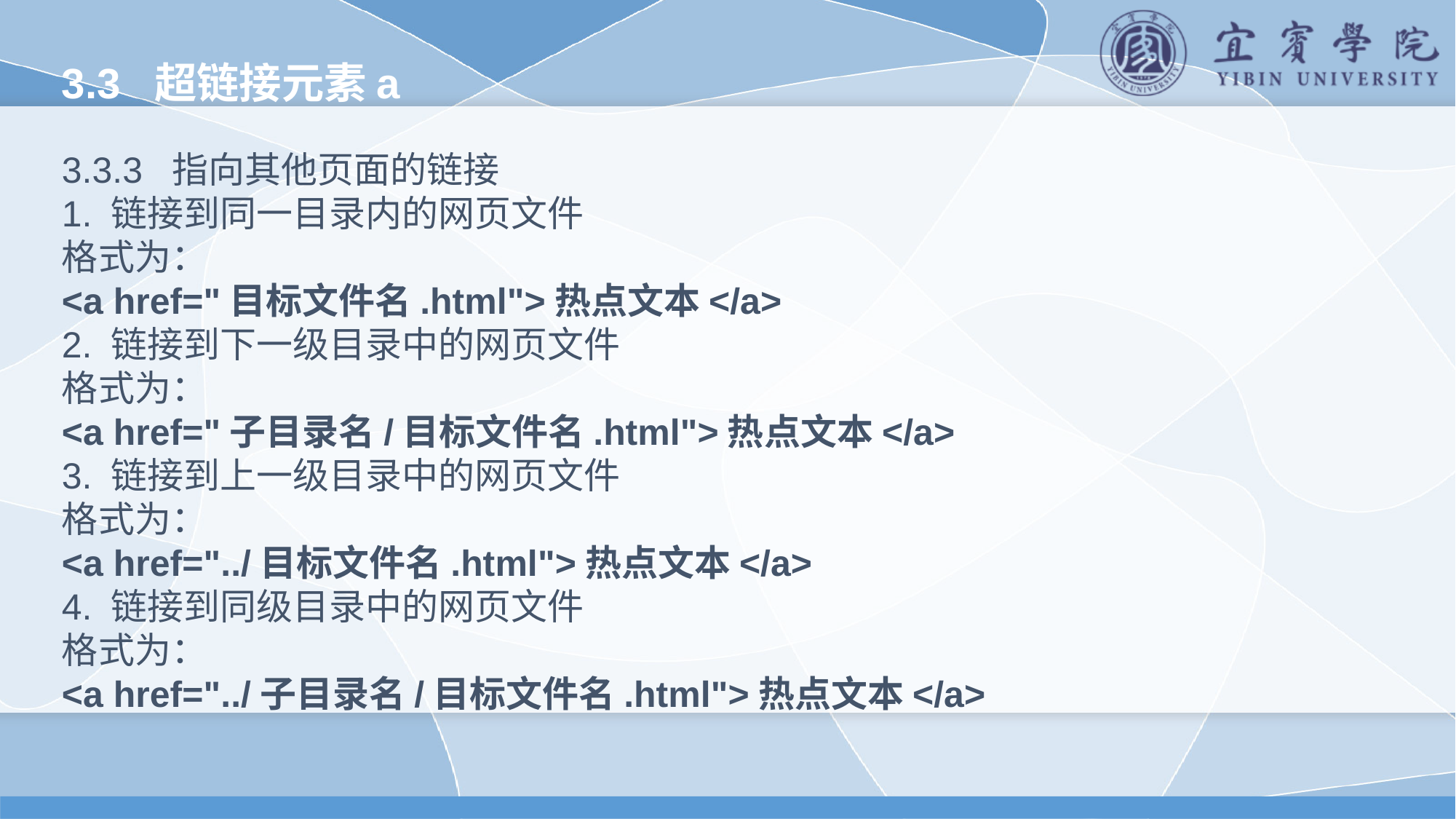

3.3  超链接元素a
3.3.3  指向其他页面的链接
1. 链接到同一目录内的网页文件
格式为：
<a href="目标文件名.html">热点文本</a>
2. 链接到下一级目录中的网页文件
格式为：
<a href="子目录名/目标文件名.html">热点文本</a>
3. 链接到上一级目录中的网页文件
格式为：
<a href="../目标文件名.html">热点文本</a>
4. 链接到同级目录中的网页文件
格式为：
<a href="../子目录名/目标文件名.html">热点文本</a>